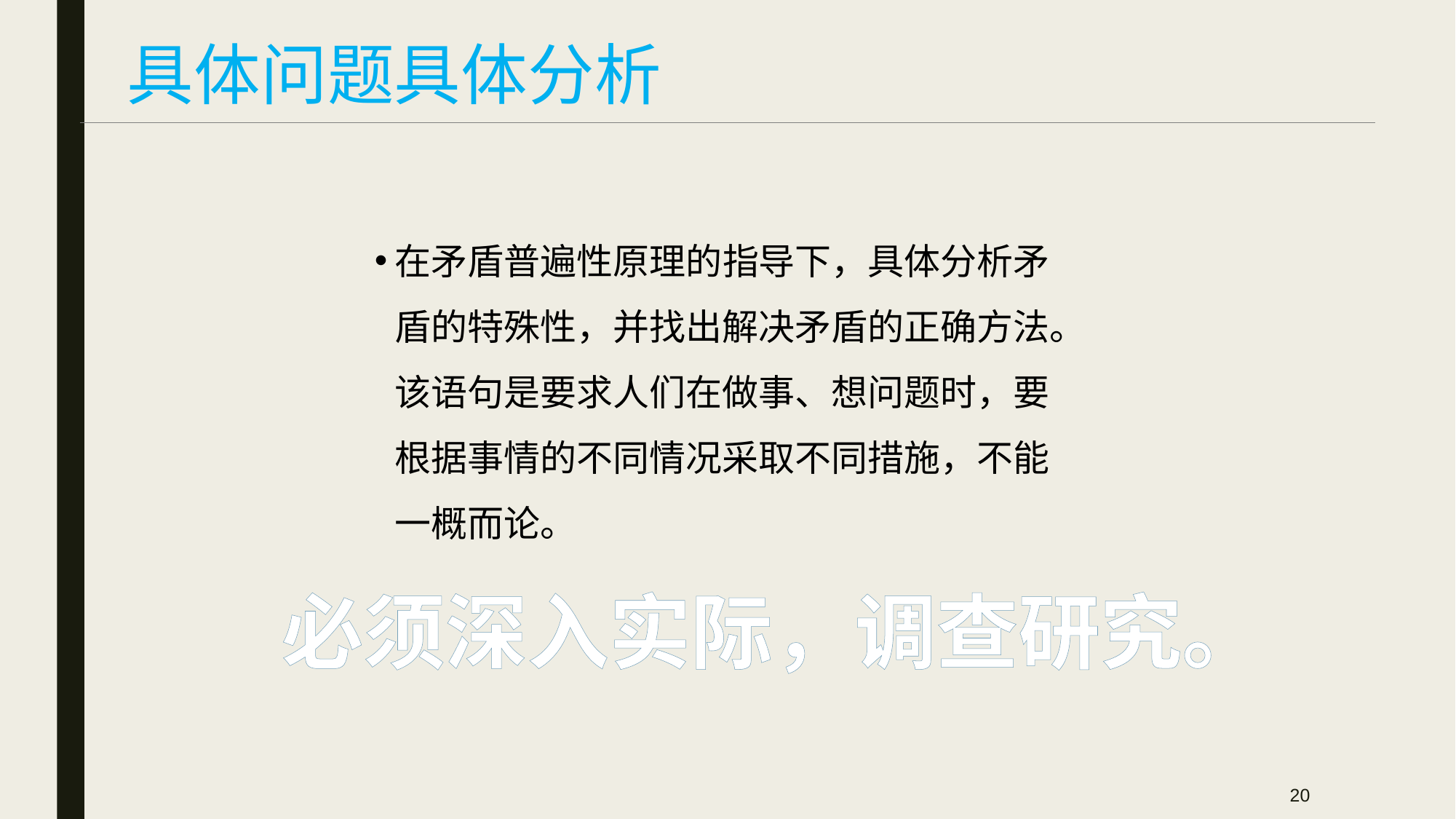

# 具体问题具体分析
在矛盾普遍性原理的指导下，具体分析矛盾的特殊性，并找出解决矛盾的正确方法。该语句是要求人们在做事、想问题时，要根据事情的不同情况采取不同措施，不能一概而论。
必须深入实际，调查研究。
20